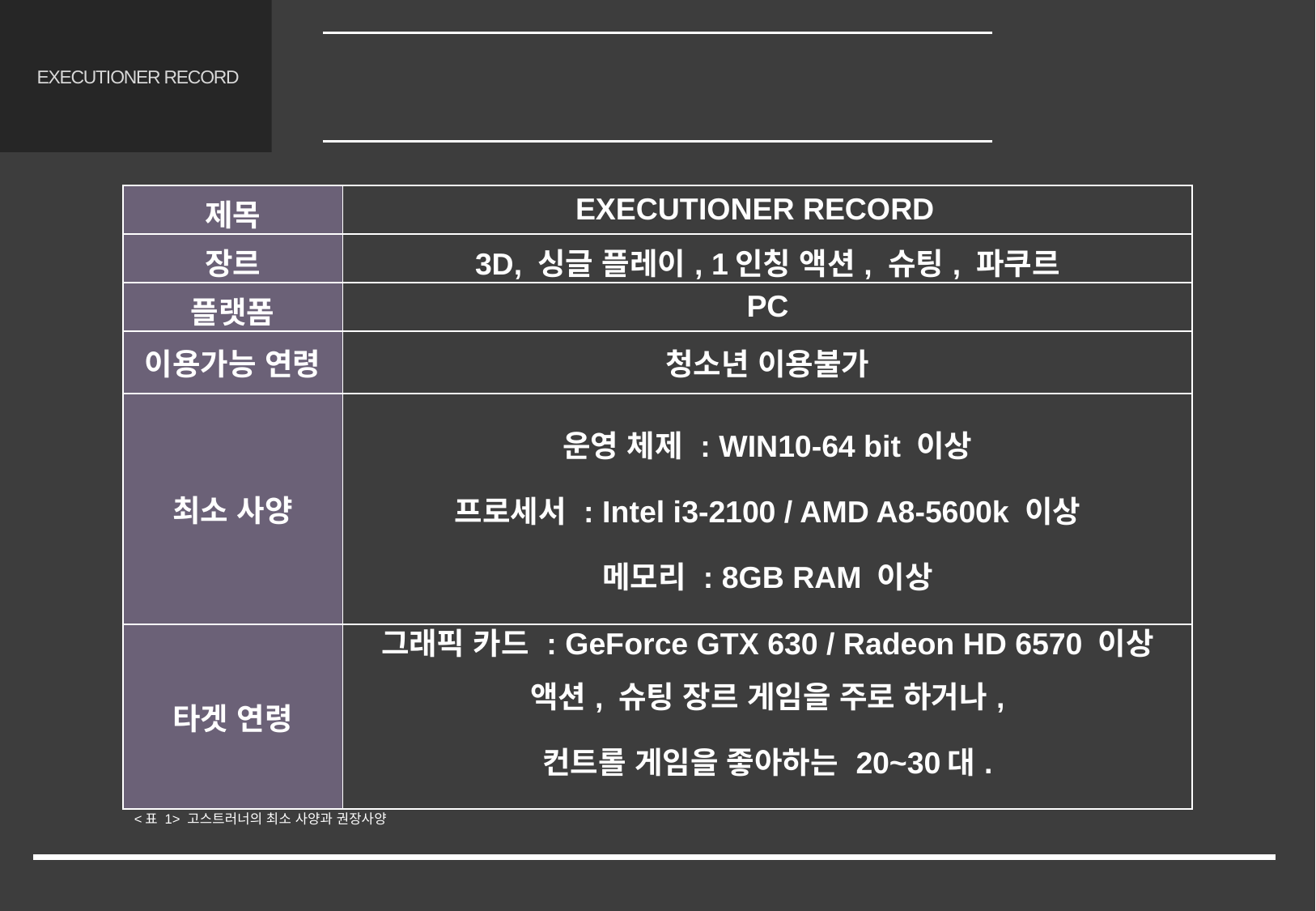

게임 요약
2.1 게임 정보
# EXECUTIONER RECORD
| 제목 | EXECUTIONER RECORD |
| --- | --- |
| 장르 | 3D, 싱글 플레이, 1인칭 액션, 슈팅, 파쿠르 |
| 플랫폼 | PC |
| 이용가능 연령 | 청소년 이용불가 |
| 최소 사양 | 운영 체제 : WIN10-64 bit 이상 프로세서 : Intel i3-2100 / AMD A8-5600k 이상 메모리 : 8GB RAM 이상 그래픽 카드 : GeForce GTX 630 / Radeon HD 6570 이상 |
| 타겟 연령 | 액션, 슈팅 장르 게임을 주로 하거나, 컨트롤 게임을 좋아하는 20~30대. |
<표 1> 고스트러너의 최소 사양과 권장사양
7/68